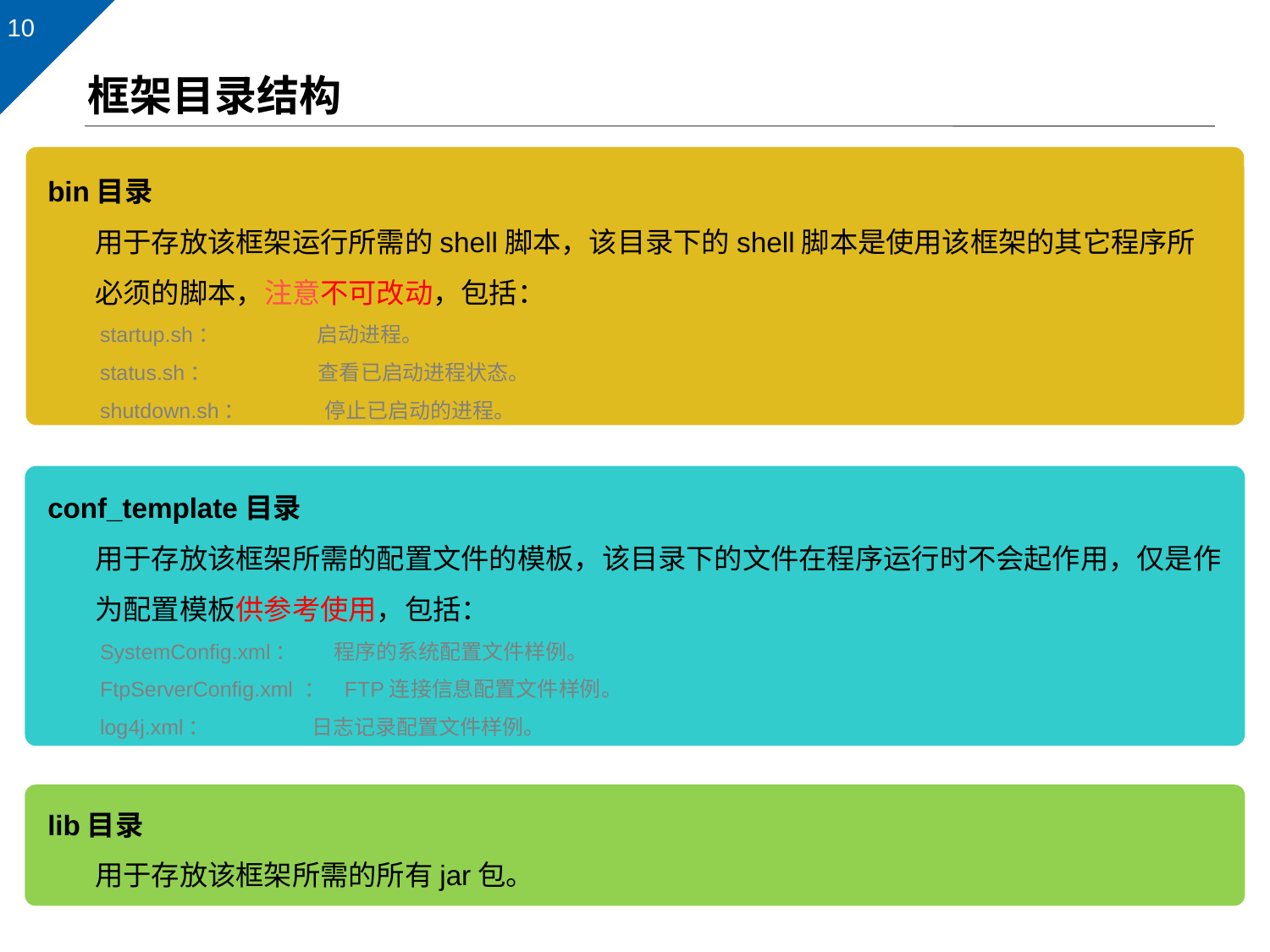

# 框架目录结构

bin目录
	用于存放该框架运行所需的shell脚本，该目录下的shell脚本是使用该框架的其它程序所必须的脚本，注意不可改动，包括：
startup.sh：                     启动进程。
status.sh：                       查看已启动进程状态。
shutdown.sh：                 停止已启动的进程。

conf_template目录
	用于存放该框架所需的配置文件的模板，该目录下的文件在程序运行时不会起作用，仅是作为配置模板供参考使用，包括：
SystemConfig.xml：        程序的系统配置文件样例。
FtpServerConfig.xml ：   FTP连接信息配置文件样例。
log4j.xml：                      日志记录配置文件样例。

lib目录
	用于存放该框架所需的所有jar包。